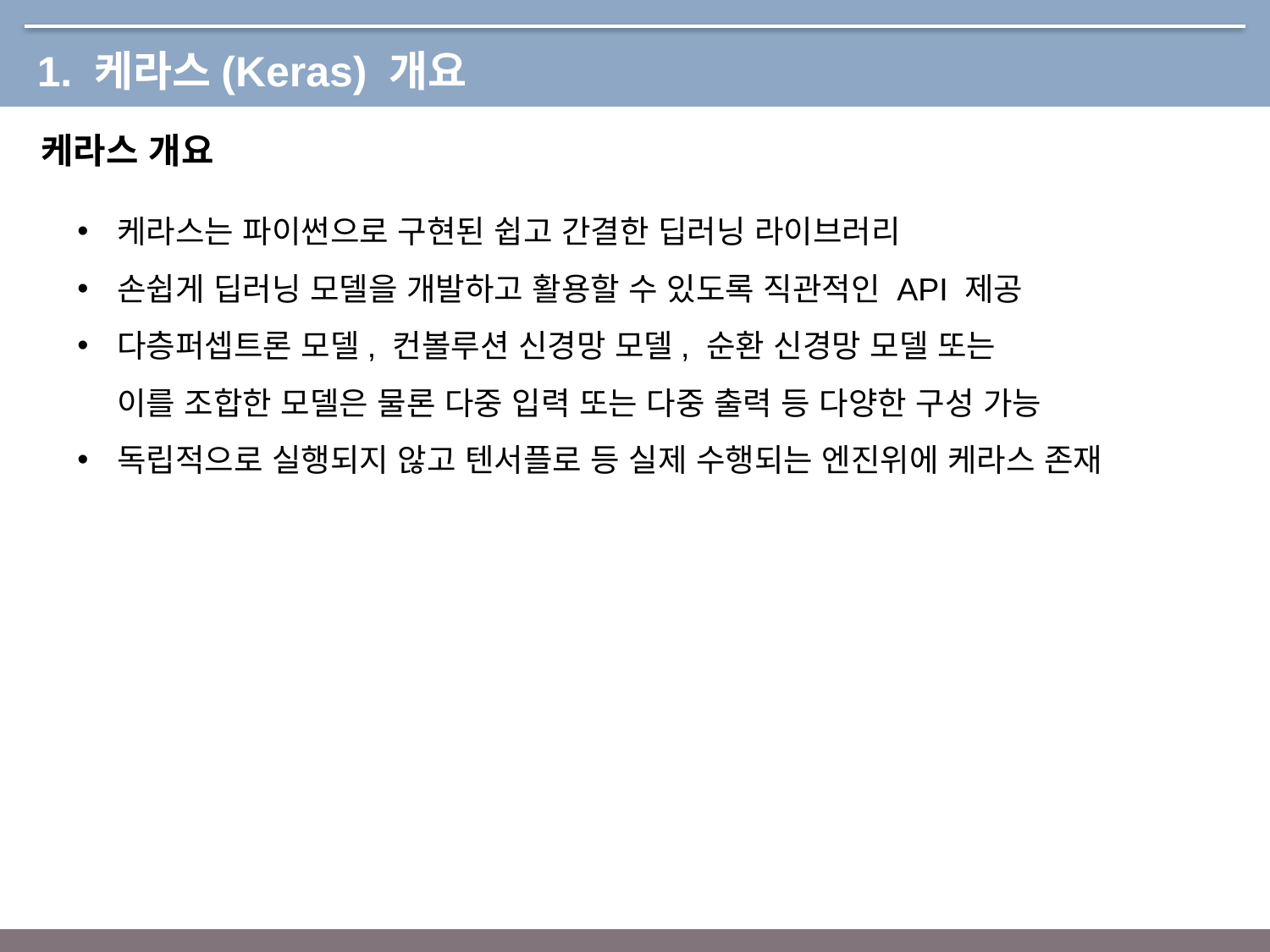

1. 케라스(Keras) 개요
케라스 개요
케라스는 파이썬으로 구현된 쉽고 간결한 딥러닝 라이브러리
손쉽게 딥러닝 모델을 개발하고 활용할 수 있도록 직관적인 API 제공
다층퍼셉트론 모델, 컨볼루션 신경망 모델, 순환 신경망 모델 또는
이를 조합한 모델은 물론 다중 입력 또는 다중 출력 등 다양한 구성 가능
독립적으로 실행되지 않고 텐서플로 등 실제 수행되는 엔진위에 케라스 존재